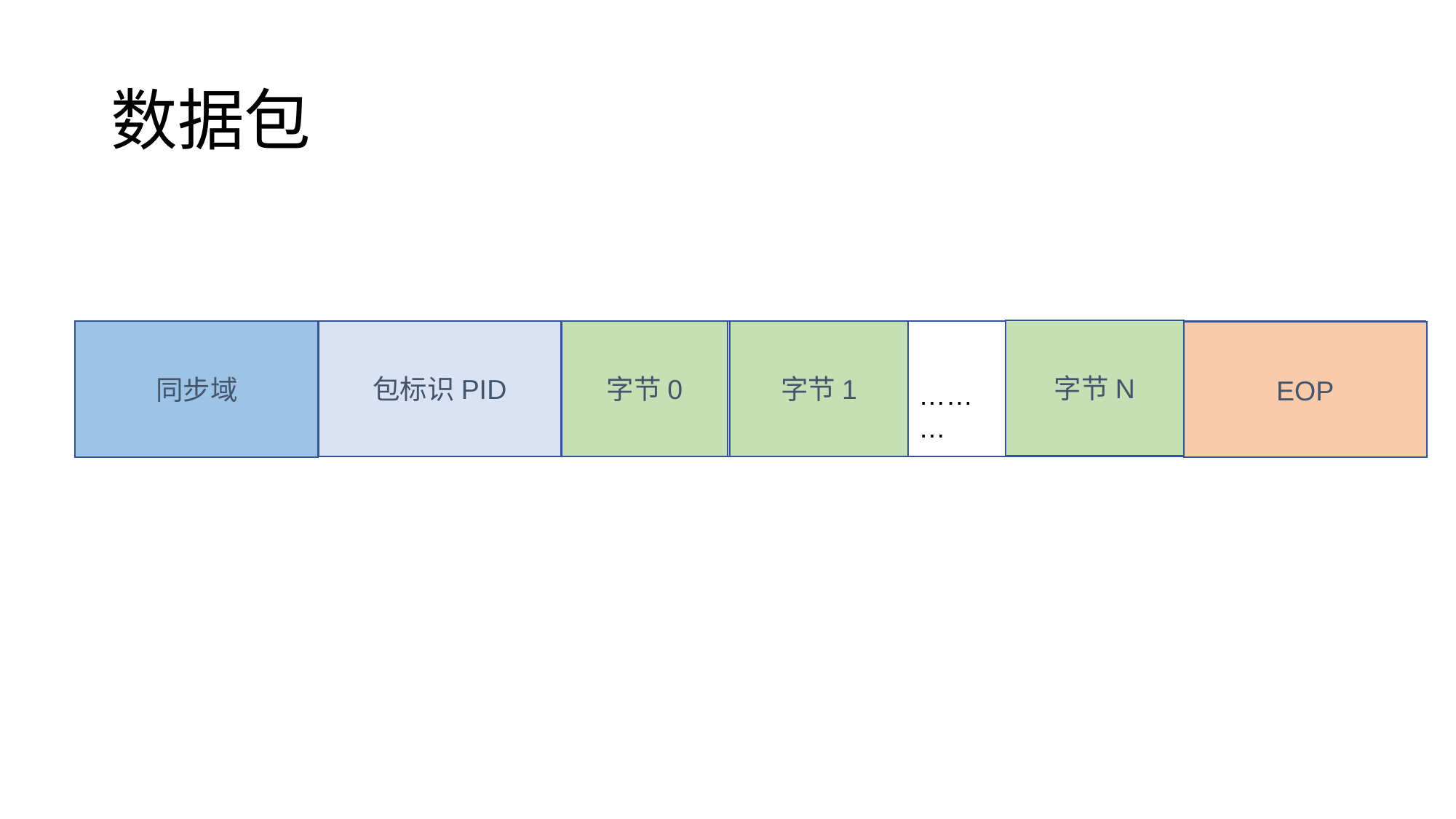

# 数据包
字节N
同步域

包标识PID
字节0
字节1
EOP
………